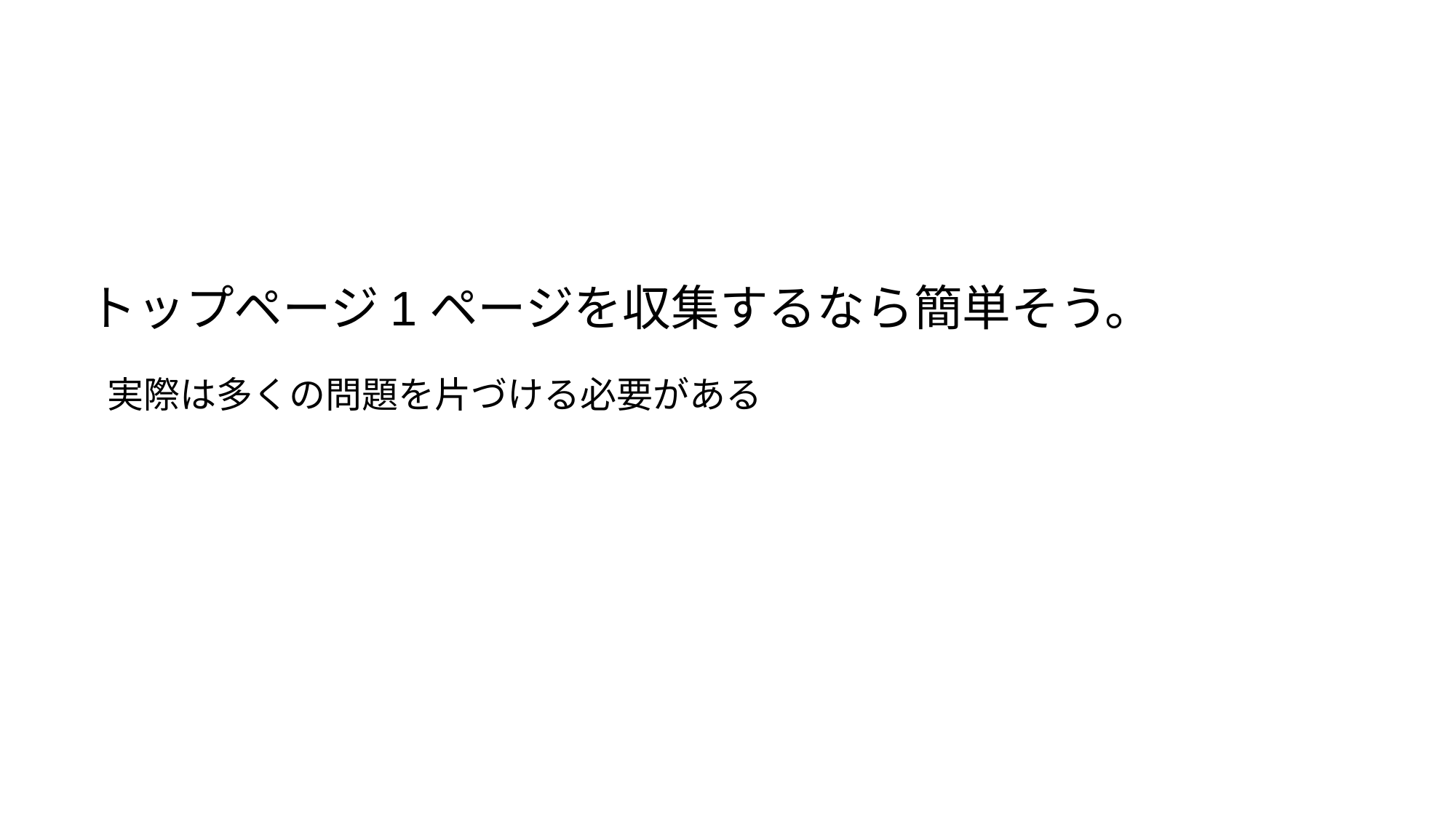

トップページ1ページを収集するなら簡単そう。
実際は多くの問題を片づける必要がある